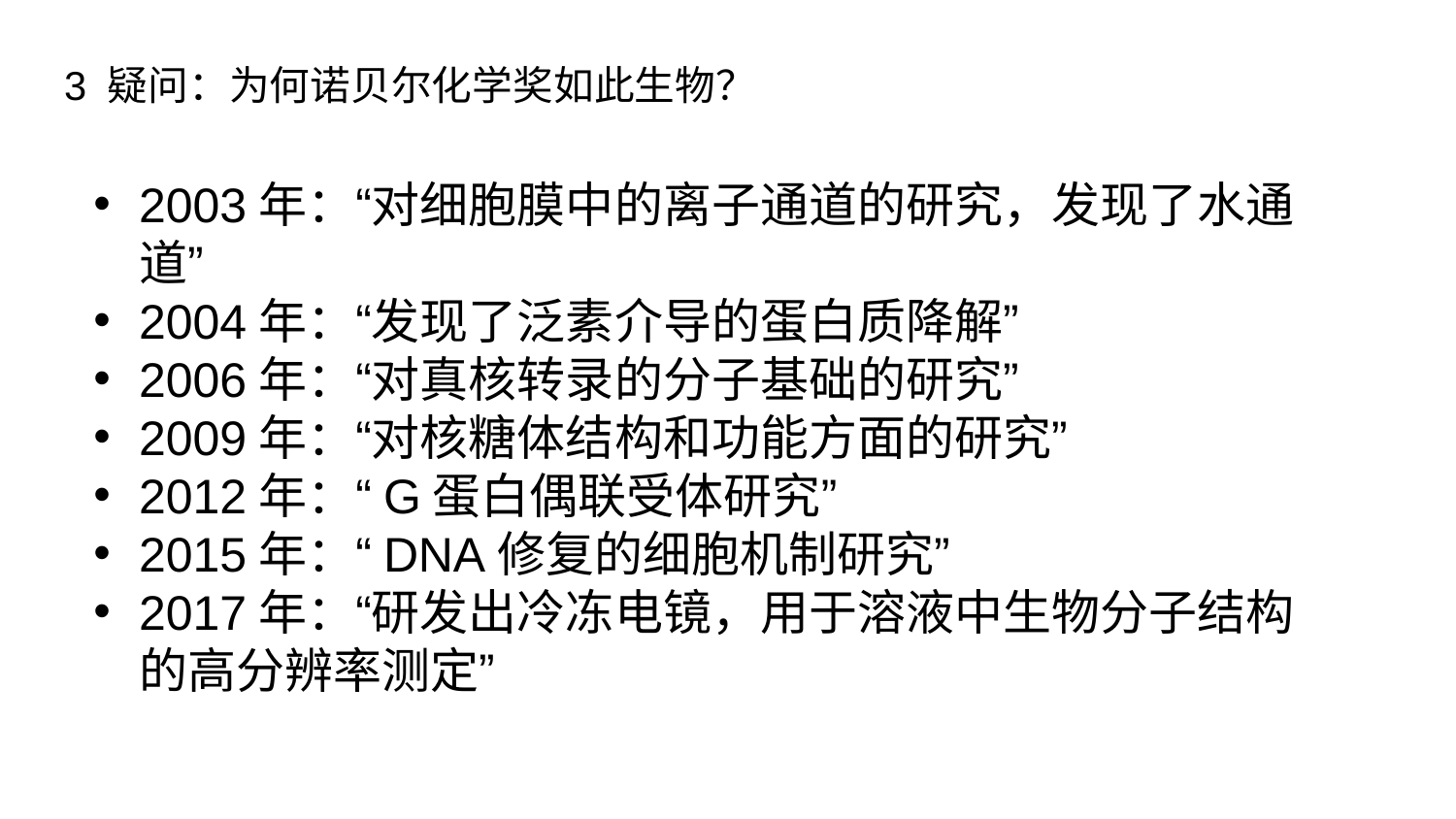

# 3 疑问：为何诺贝尔化学奖如此生物？
2003年：“对细胞膜中的离子通道的研究，发现了水通道”
2004年：“发现了泛素介导的蛋白质降解”
2006年：“对真核转录的分子基础的研究”
2009年：“对核糖体结构和功能方面的研究”
2012年：“G蛋白偶联受体研究”
2015年：“DNA修复的细胞机制研究”
2017年：“研发出冷冻电镜，用于溶液中生物分子结构的高分辨率测定”